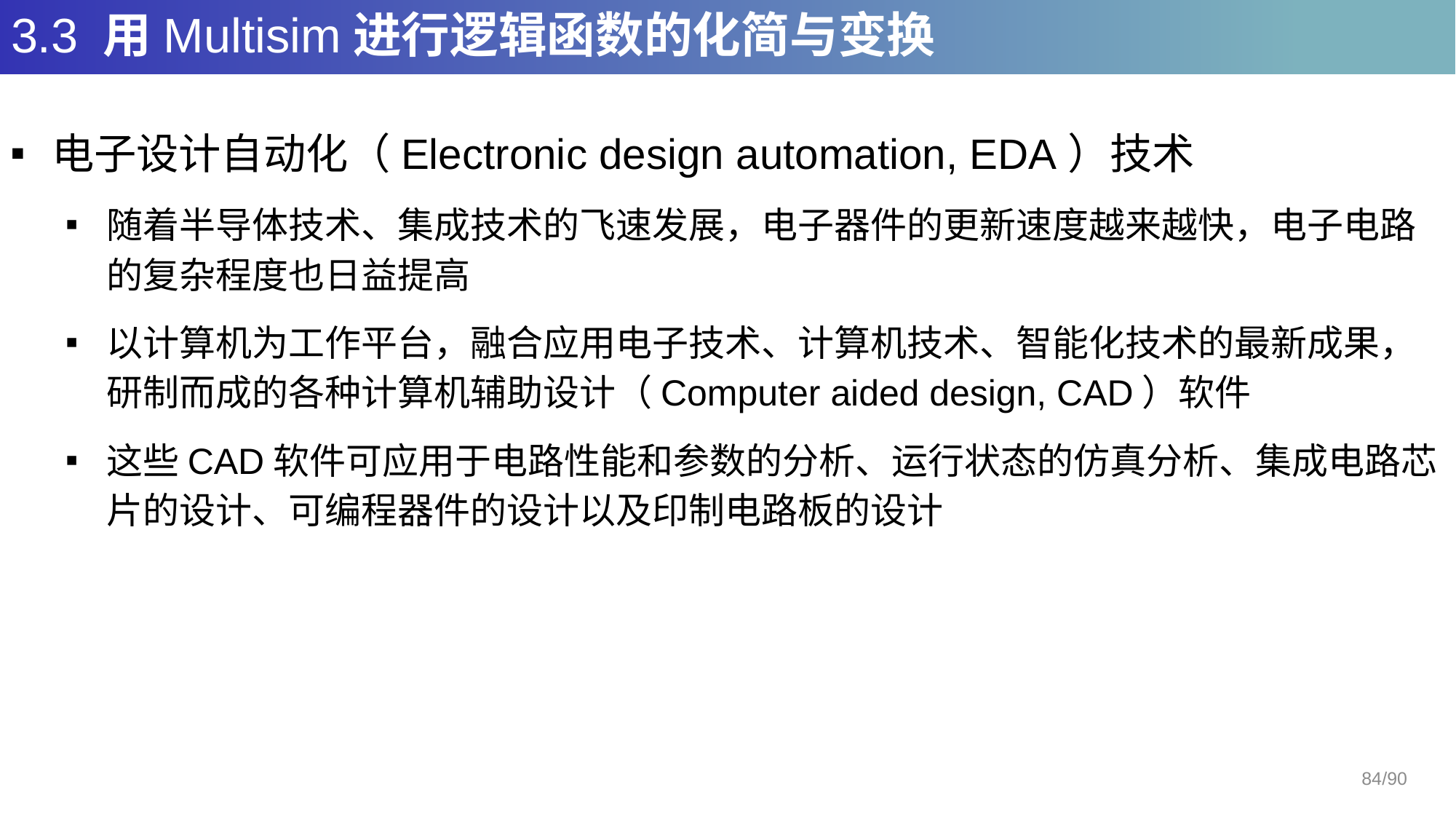

# 3.3 用Multisim进行逻辑函数的化简与变换
电子设计自动化（Electronic design automation, EDA）技术
随着半导体技术、集成技术的飞速发展，电子器件的更新速度越来越快，电子电路的复杂程度也日益提高
以计算机为工作平台，融合应用电子技术、计算机技术、智能化技术的最新成果，研制而成的各种计算机辅助设计（Computer aided design, CAD）软件
这些CAD软件可应用于电路性能和参数的分析、运行状态的仿真分析、集成电路芯片的设计、可编程器件的设计以及印制电路板的设计
84/90